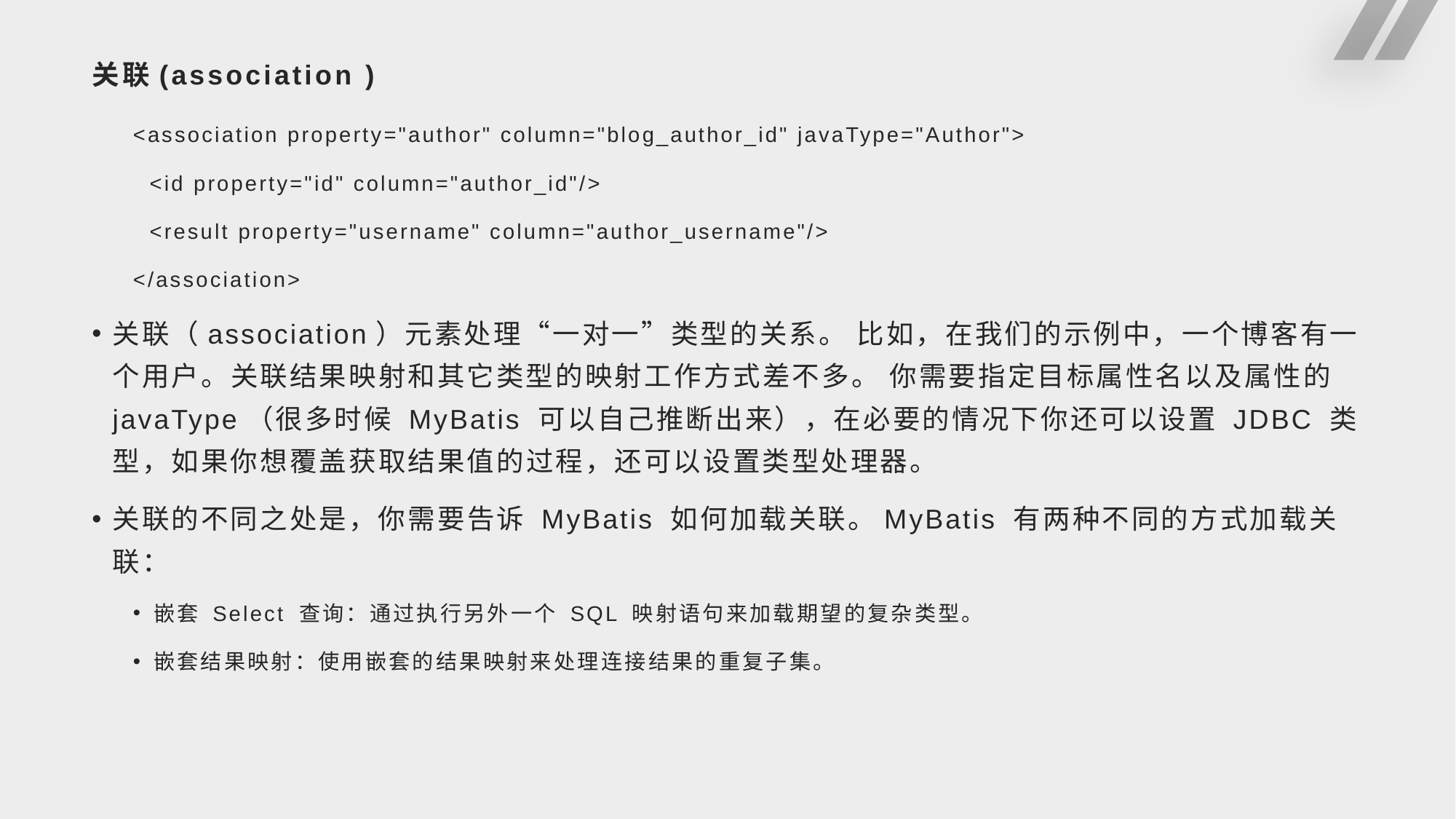

# 关联(association )
<association property="author" column="blog_author_id" javaType="Author">
  <id property="id" column="author_id"/>
  <result property="username" column="author_username"/>
</association>
关联（association）元素处理“一对一”类型的关系。 比如，在我们的示例中，一个博客有一个用户。关联结果映射和其它类型的映射工作方式差不多。 你需要指定目标属性名以及属性的javaType（很多时候 MyBatis 可以自己推断出来），在必要的情况下你还可以设置 JDBC 类型，如果你想覆盖获取结果值的过程，还可以设置类型处理器。
关联的不同之处是，你需要告诉 MyBatis 如何加载关联。MyBatis 有两种不同的方式加载关联：
嵌套 Select 查询：通过执行另外一个 SQL 映射语句来加载期望的复杂类型。
嵌套结果映射：使用嵌套的结果映射来处理连接结果的重复子集。